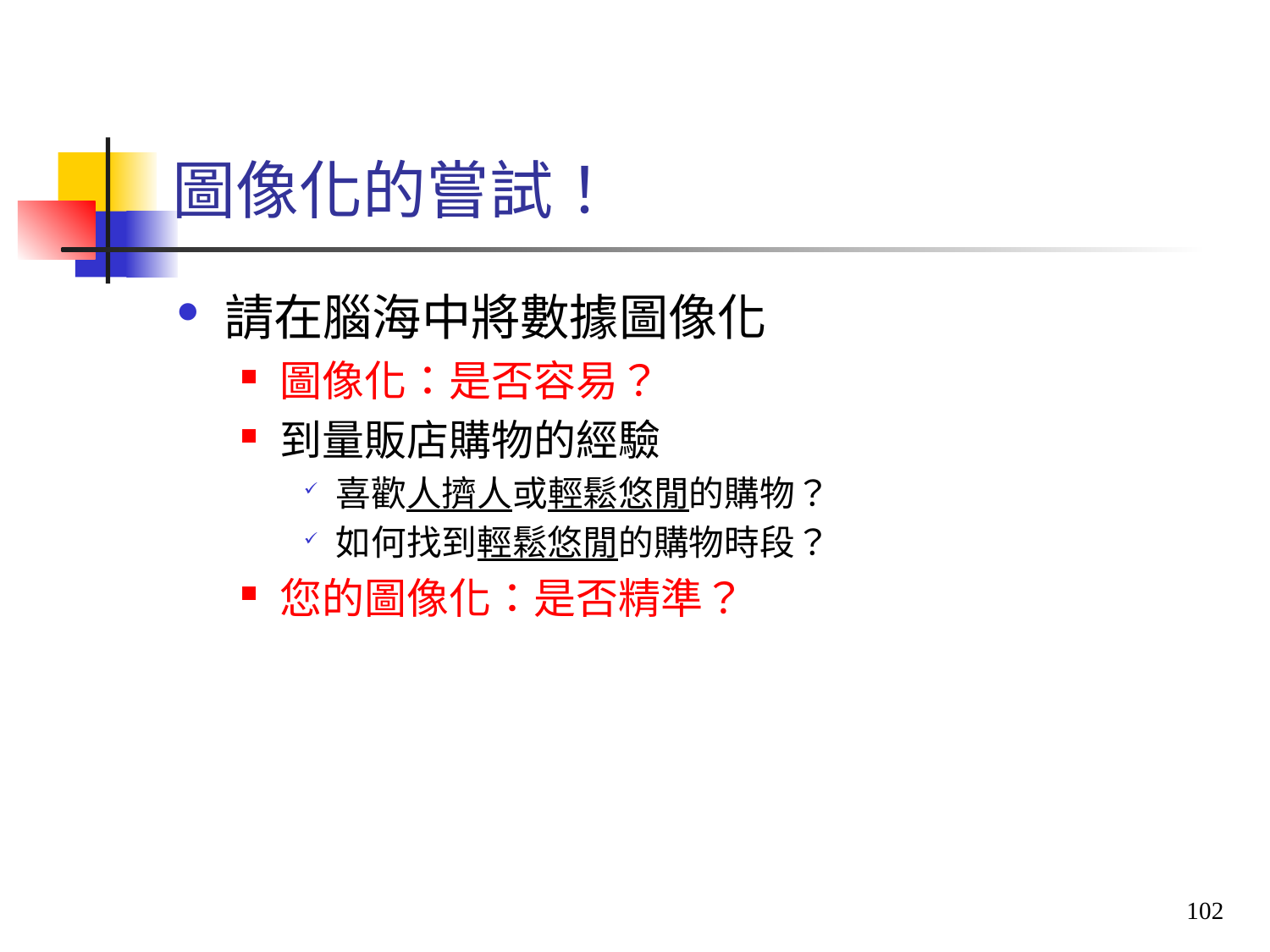

圖像化的嘗試！
請在腦海中將數據圖像化
圖像化：是否容易？
到量販店購物的經驗
喜歡人擠人或輕鬆悠閒的購物？
如何找到輕鬆悠閒的購物時段？
您的圖像化：是否精準？